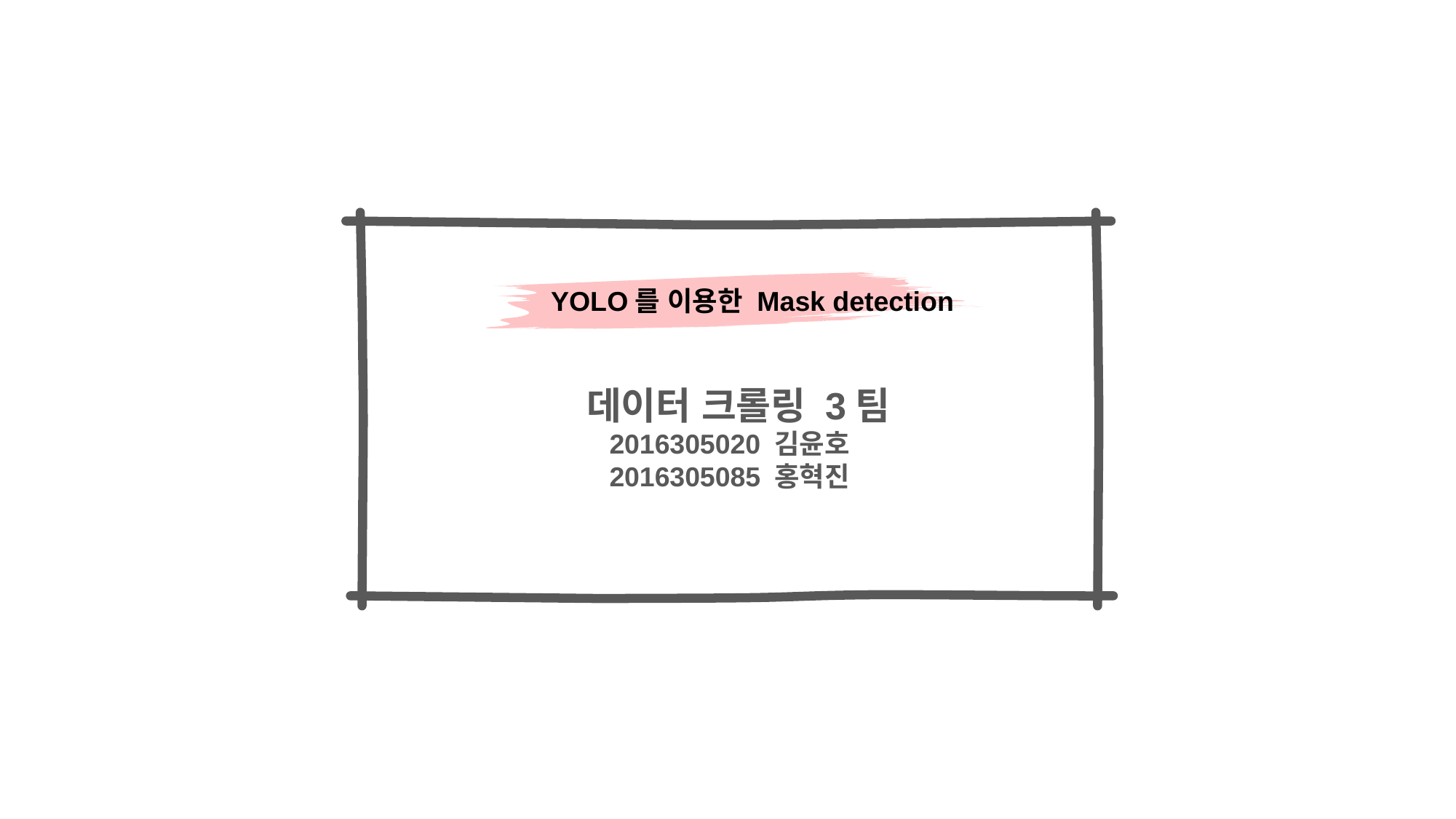

YOLO를 이용한 Mask detection
 데이터 크롤링 3팀
2016305020 김윤호
2016305085 홍혁진